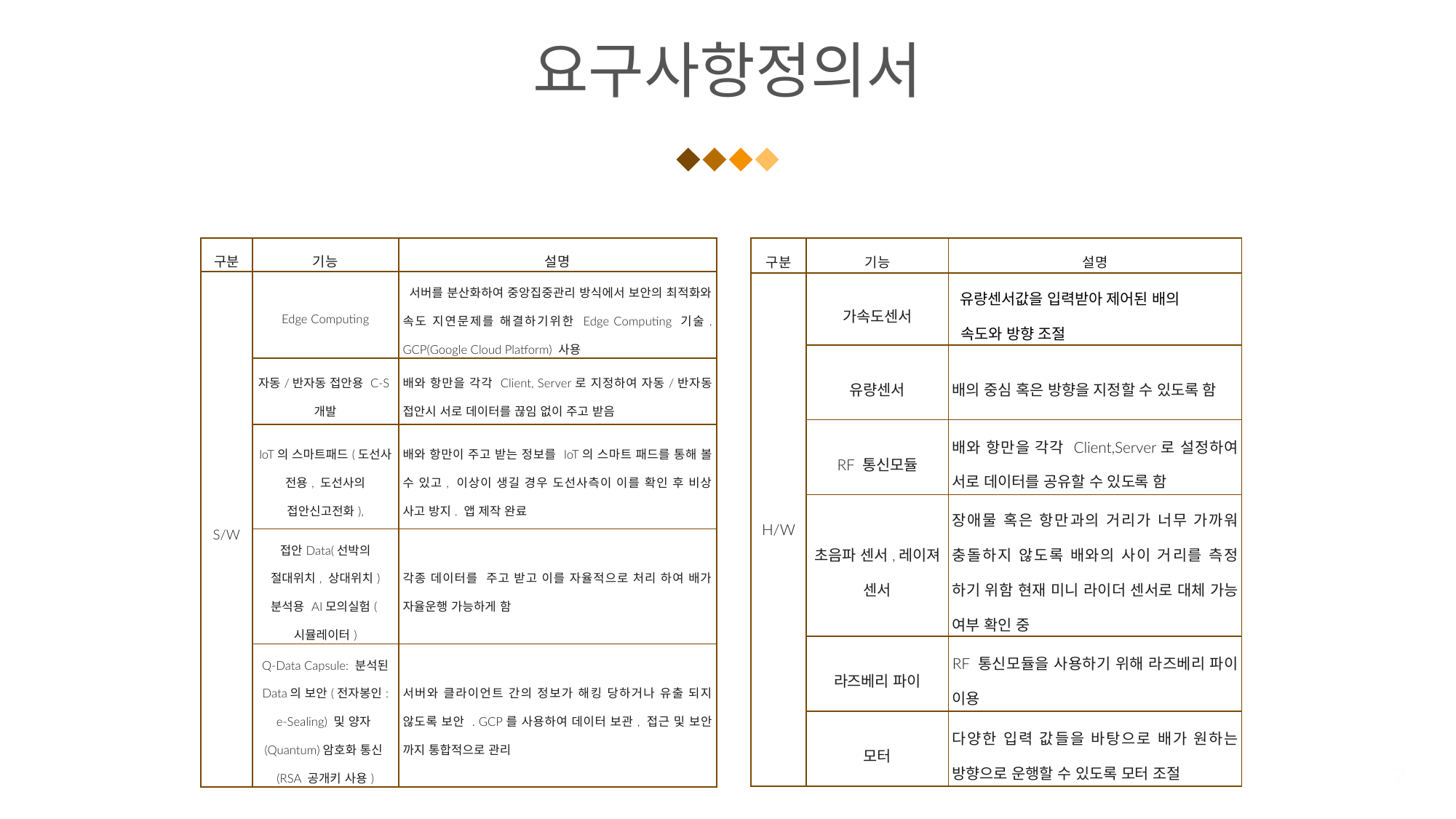

# 요구사항정의서
| 구분 | 기능 | 설명 |
| --- | --- | --- |
| S/W | Edge Computing | 서버를 분산화하여 중앙집중관리 방식에서 보안의 최적화와 속도 지연문제를 해결하기위한 Edge Computing 기술. GCP(Google Cloud Platform) 사용 |
|  | 자동/반자동 접안용 C-S개발 | 배와 항만을 각각 Client, Server로 지정하여 자동/반자동 접안시 서로 데이터를 끊임 없이 주고 받음 |
|  | IoT의 스마트패드(도선사 전용, 도선사의 접안신고전화), | 배와 항만이 주고 받는 정보를 IoT의 스마트 패드를 통해 볼 수 있고, 이상이 생길 경우 도선사측이 이를 확인 후 비상 사고 방지. 앱 제작 완료 |
|  | 접안Data(선박의 절대위치, 상대위치) 분석용 AI모의실험(시뮬레이터) | 각종 데이터를 주고 받고 이를 자율적으로 처리 하여 배가 자율운행 가능하게 함 |
|  | Q-Data Capsule: 분석된 Data의 보안(전자봉인: e-Sealing) 및 양자(Quantum)암호화 통신(RSA 공개키 사용) | 서버와 클라이언트 간의 정보가 해킹 당하거나 유출 되지 않도록 보안 . GCP를 사용하여 데이터 보관, 접근 및 보안 까지 통합적으로 관리 |
| 구분 | 기능 | 설명 |
| --- | --- | --- |
| H/W | 가속도센서 | 유량센서값을 입력받아 제어된 배의 속도와 방향 조절 |
|  | 유량센서 | 배의 중심 혹은 방향을 지정할 수 있도록 함 |
|  | RF 통신모듈 | 배와 항만을 각각 Client,Server로 설정하여 서로 데이터를 공유할 수 있도록 함 |
|  | 초음파 센서,레이져 센서 | 장애물 혹은 항만과의 거리가 너무 가까워 충돌하지 않도록 배와의 사이 거리를 측정 하기 위함 현재 미니 라이더 센서로 대체 가능 여부 확인 중 |
|  | 라즈베리 파이 | RF 통신모듈을 사용하기 위해 라즈베리 파이 이용 |
|  | 모터 | 다양한 입력 값들을 바탕으로 배가 원하는 방향으로 운행할 수 있도록 모터 조절 |
7